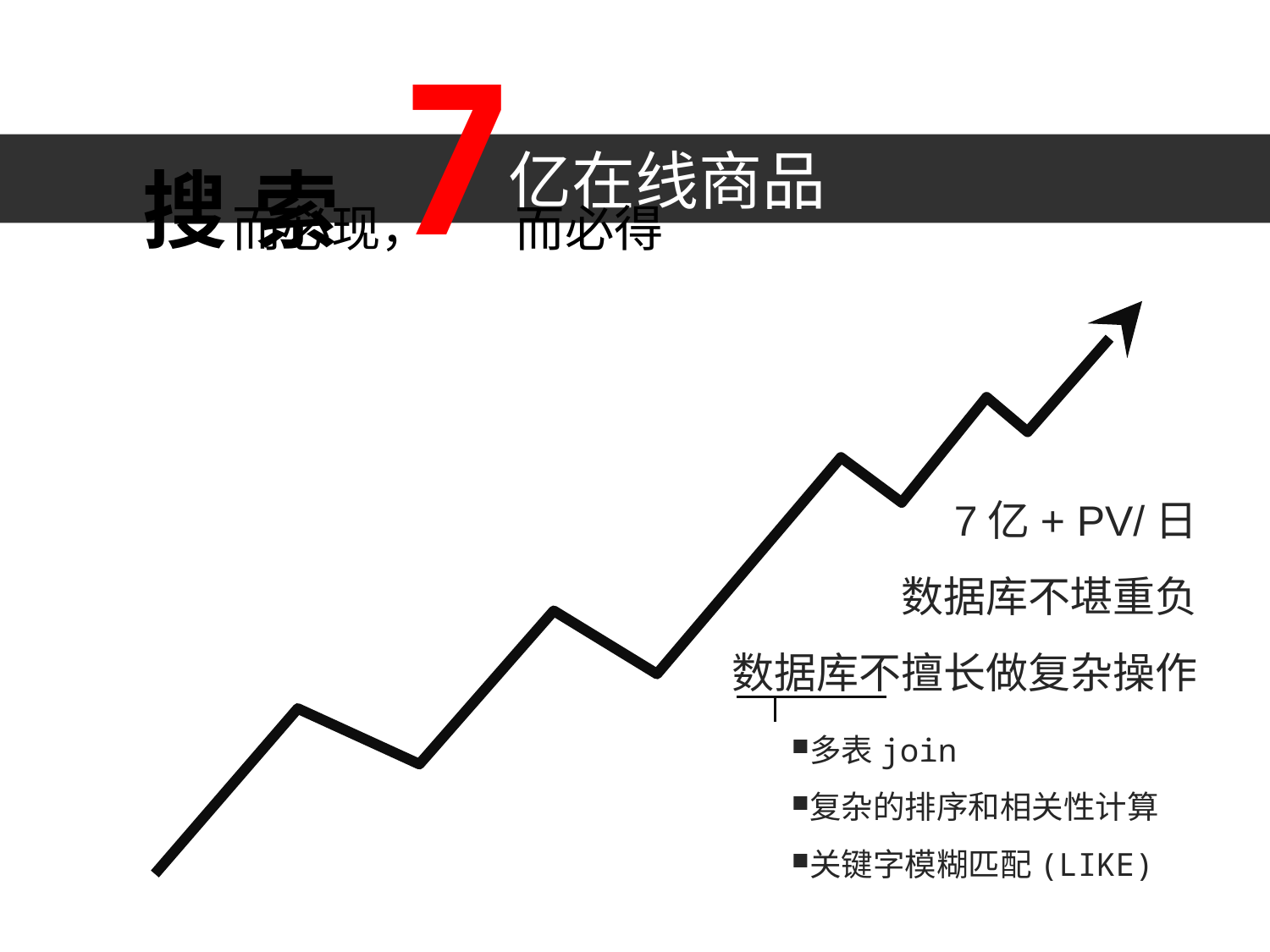

7
亿在线商品
搜
索
而必现，
而必得

7亿+ PV/日
数据库不堪重负
数据库不擅长做复杂操作
多表join
复杂的排序和相关性计算
关键字模糊匹配(LIKE)